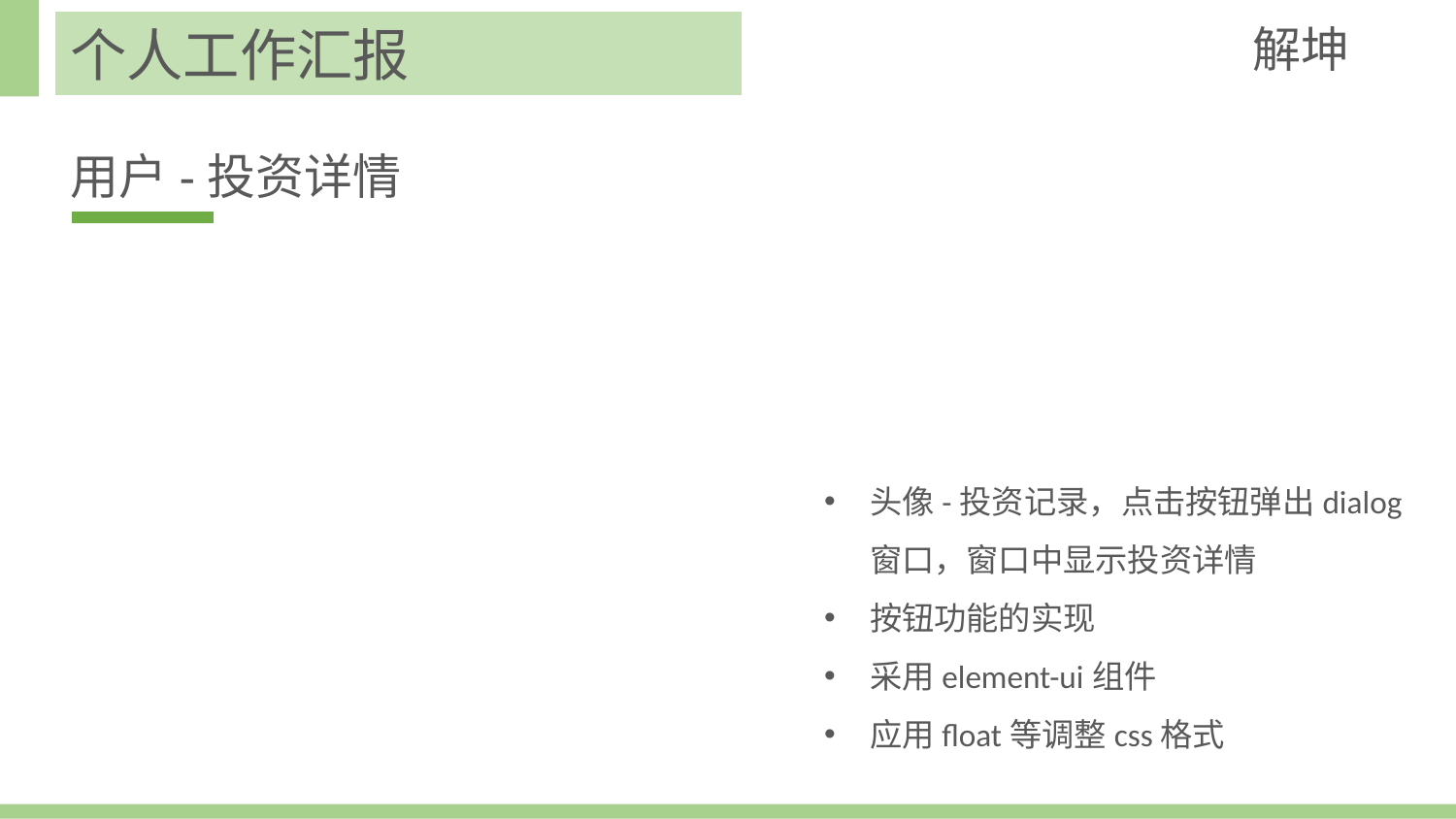

解坤
个人工作汇报
用户-投资详情
头像-投资记录，点击按钮弹出dialog窗口，窗口中显示投资详情
按钮功能的实现
采用element-ui组件
应用float等调整css格式